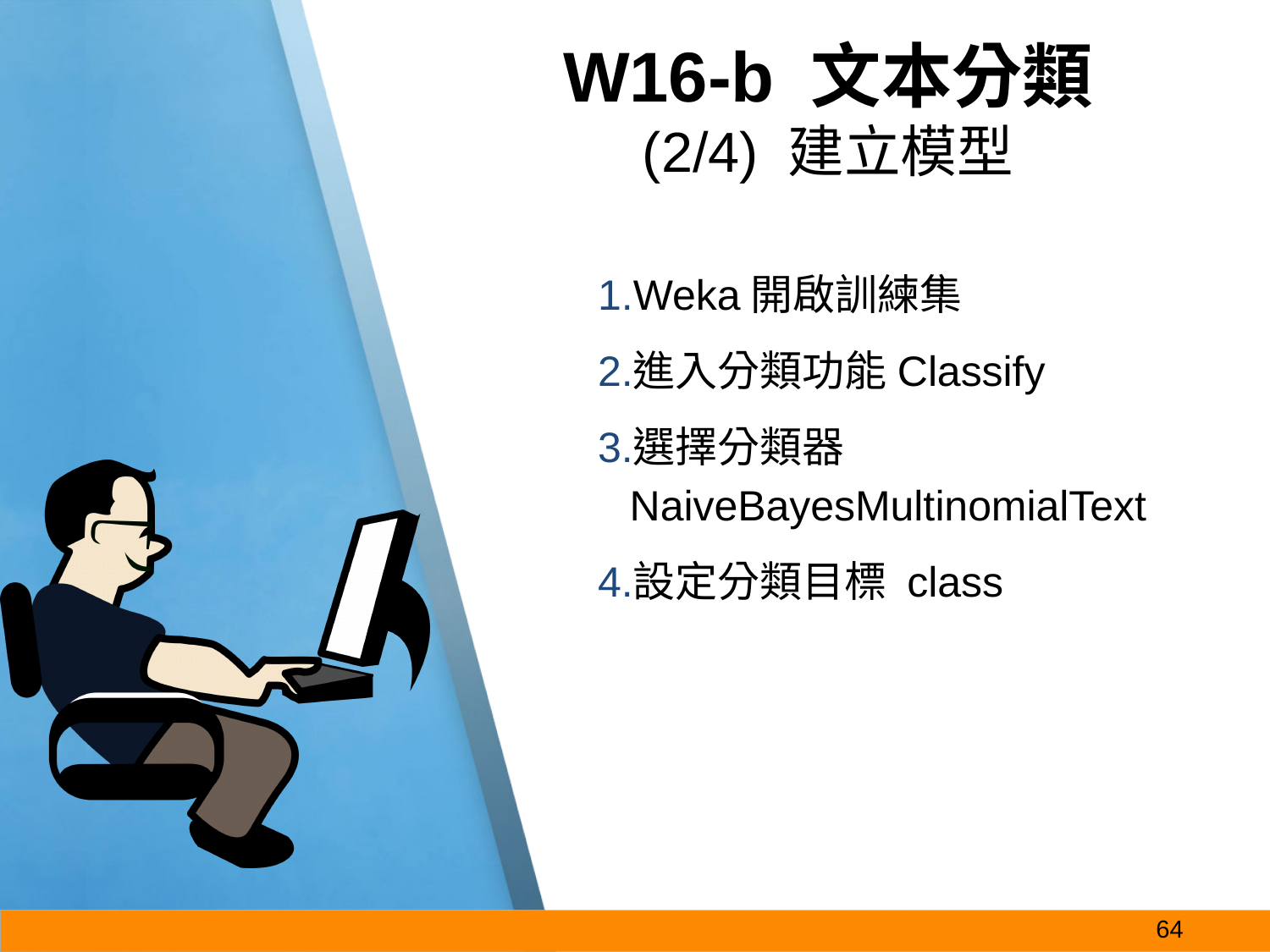

# W16-b 文本分類
(2/4) 建立模型
Weka開啟訓練集
進入分類功能Classify
選擇分類器
NaiveBayesMultinomialText
設定分類目標 class
64